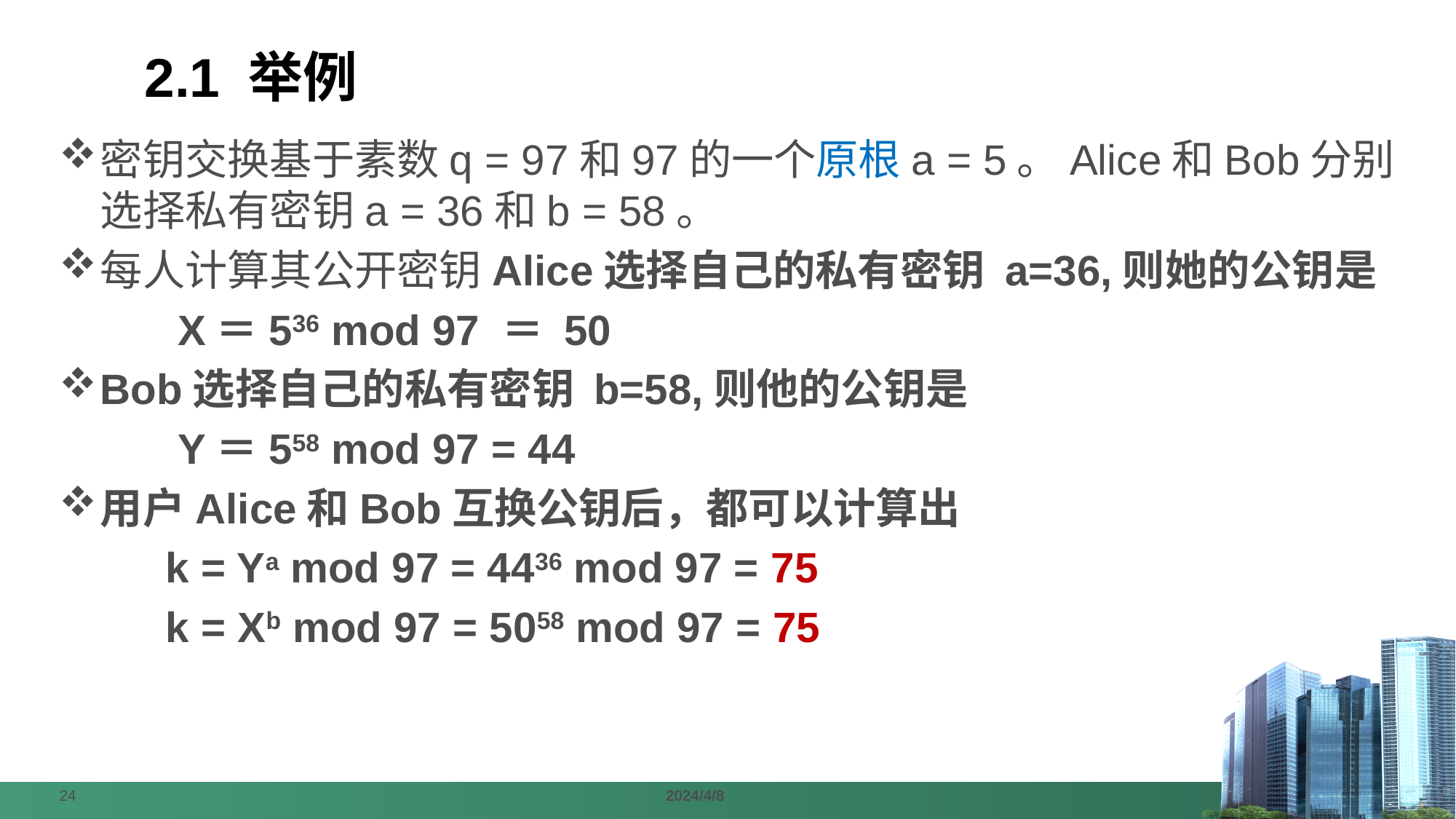

# 2.1 举例
密钥交换基于素数q = 97和97的一个原根a = 5。Alice和Bob分别选择私有密钥a = 36和b = 58。
每人计算其公开密钥Alice选择自己的私有密钥 a=36,则她的公钥是
          X＝536 mod 97 ＝ 50
Bob选择自己的私有密钥 b=58,则他的公钥是
          Y＝558 mod 97 = 44
用户Alice和Bob互换公钥后，都可以计算出
         k = Ya mod 97 = 4436 mod 97 = 75
         k = Xb mod 97 = 5058 mod 97 = 75

24
2024/4/8